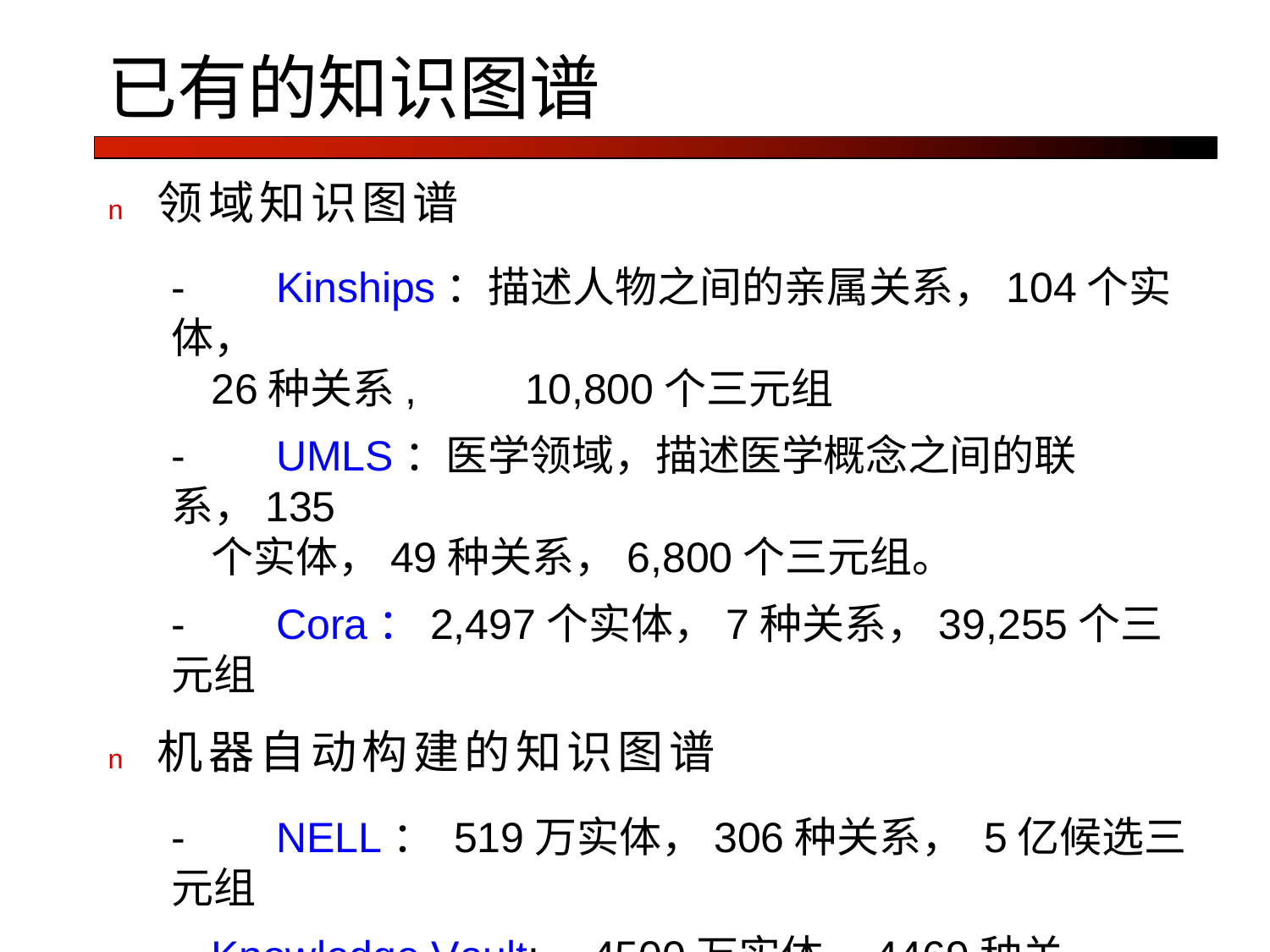

# 已有的知识图谱

n	领域知识图谱

-	Kinships：描述人物之间的亲属关系，104个实体，
26种关系,	10,800个三元组

-	UMLS：医学领域，描述医学概念之间的联系，135
个实体，49种关系，6,800个三元组。

-	Cora：2,497个实体，7种关系，39,255个三元组

n	机器自动构建的知识图谱

-	NELL： 519万实体，306种关系， 5亿候选三元组

-	Knowledge Vault:	4500万实体，4469种关系，2.7亿 三元组